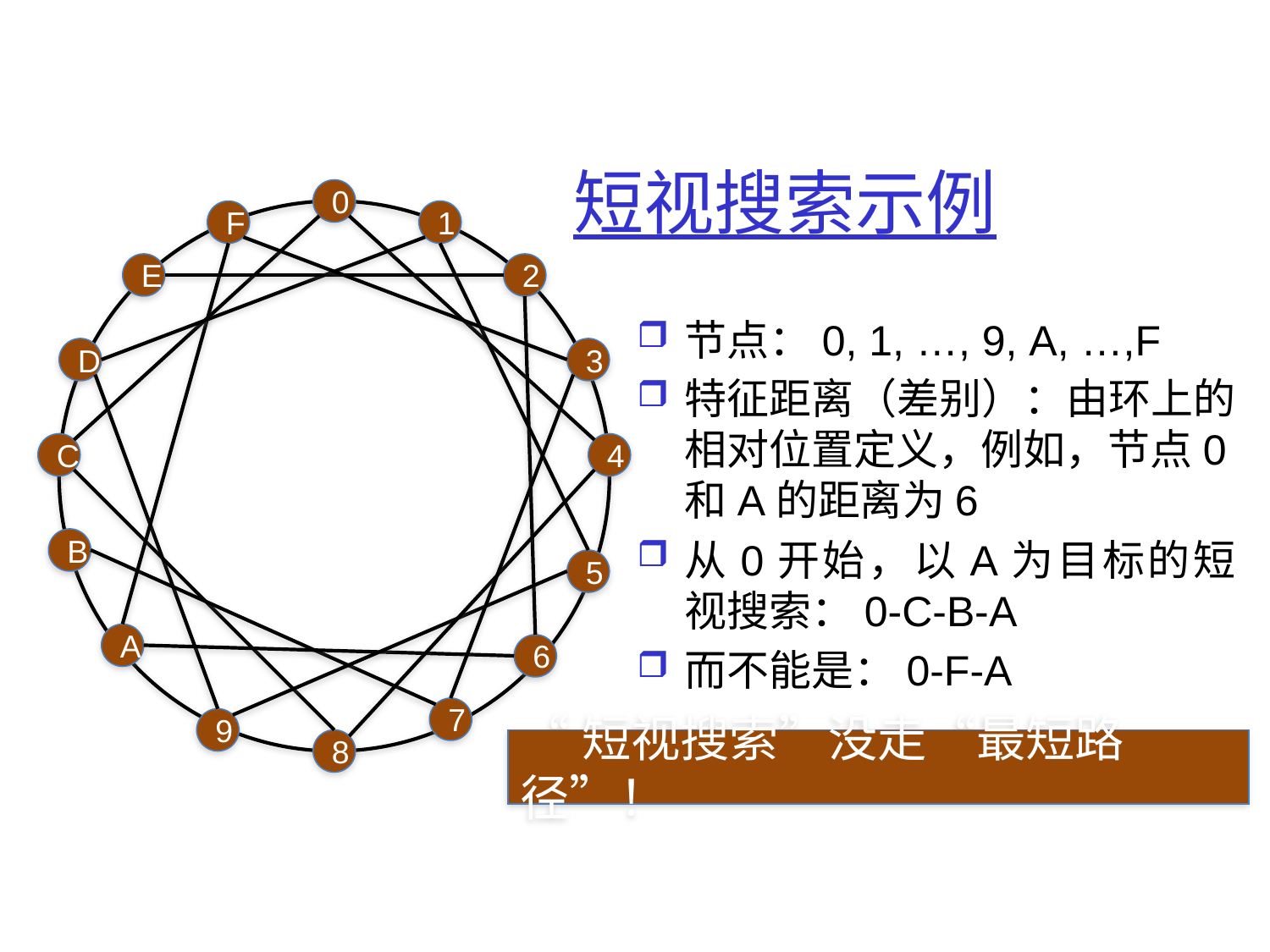

# 短视搜索示例
0

F
1
E
2
节点：0, 1, …, 9, A, …,F
特征距离（差别）：由环上的相对位置定义，例如，节点0和A的距离为6
从0开始，以A为目标的短视搜索：0-C-B-A
而不能是：0-F-A
D
3
C
4
B
5
A
6
7
9
8
“短视搜索”没走“最短路径”！